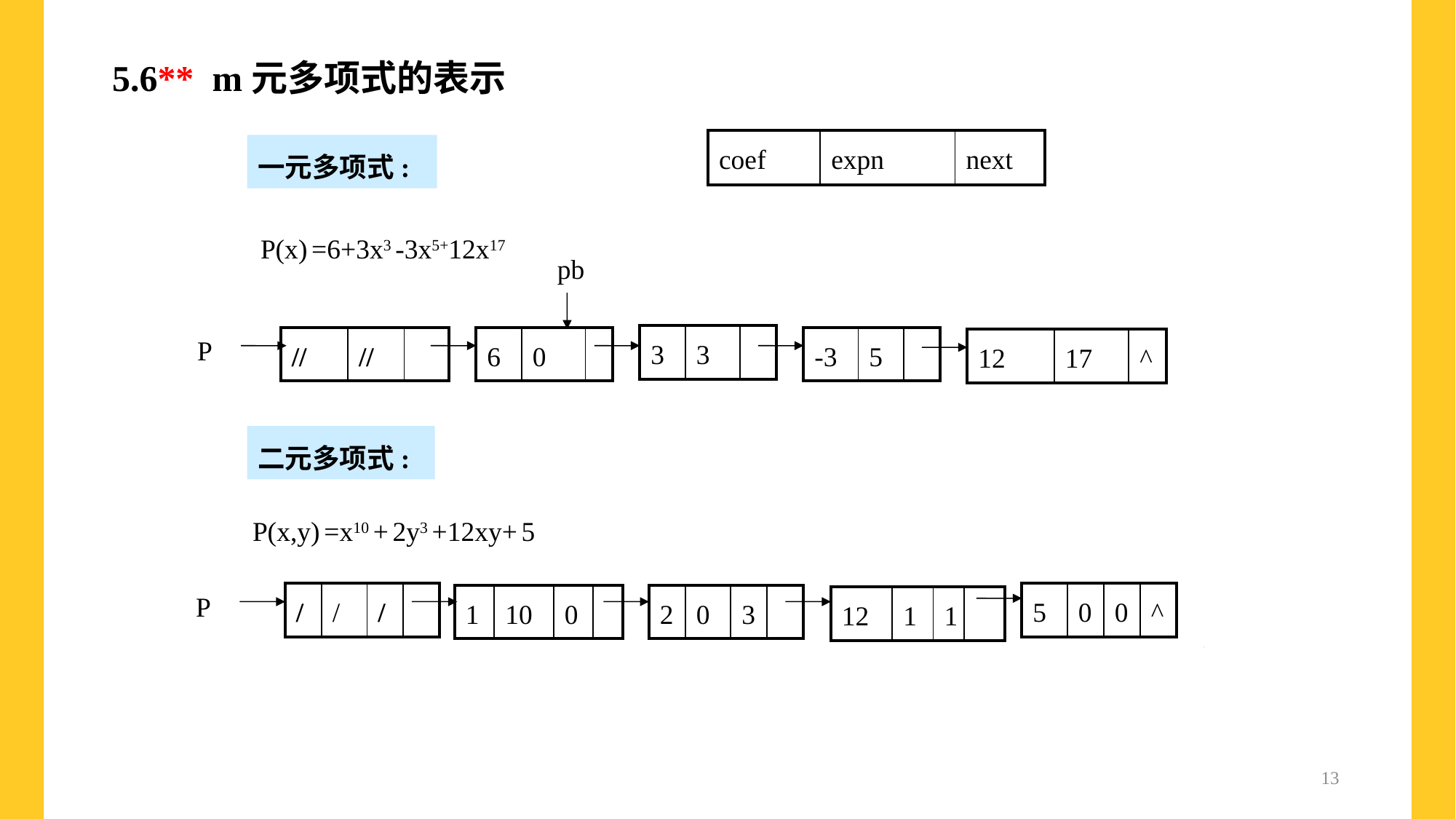

5.6**  m元多项式的表示
| coef | expn | next |
| --- | --- | --- |
一元多项式:
P(x) =6+3x3 -3x5+12x17
pb

P
| 3 | 3 |  |
| --- | --- | --- |
| // | // |  |
| --- | --- | --- |
| 6 | 0 |  |
| --- | --- | --- |
| -3 | 5 |  |
| --- | --- | --- |
| 12 | 17 | ^ |
| --- | --- | --- |

二元多项式:
P(x,y) =x10 + 2y3 +12xy+ 5
P
| / | / | / |  |
| --- | --- | --- | --- |
| 5 | 0 | 0 | ^ |
| --- | --- | --- | --- |
| 1 | 10 | 0 |  |
| --- | --- | --- | --- |
| 2 | 0 | 3 |  |
| --- | --- | --- | --- |
| 12 | 1 | 1 |  |
| --- | --- | --- | --- |

13